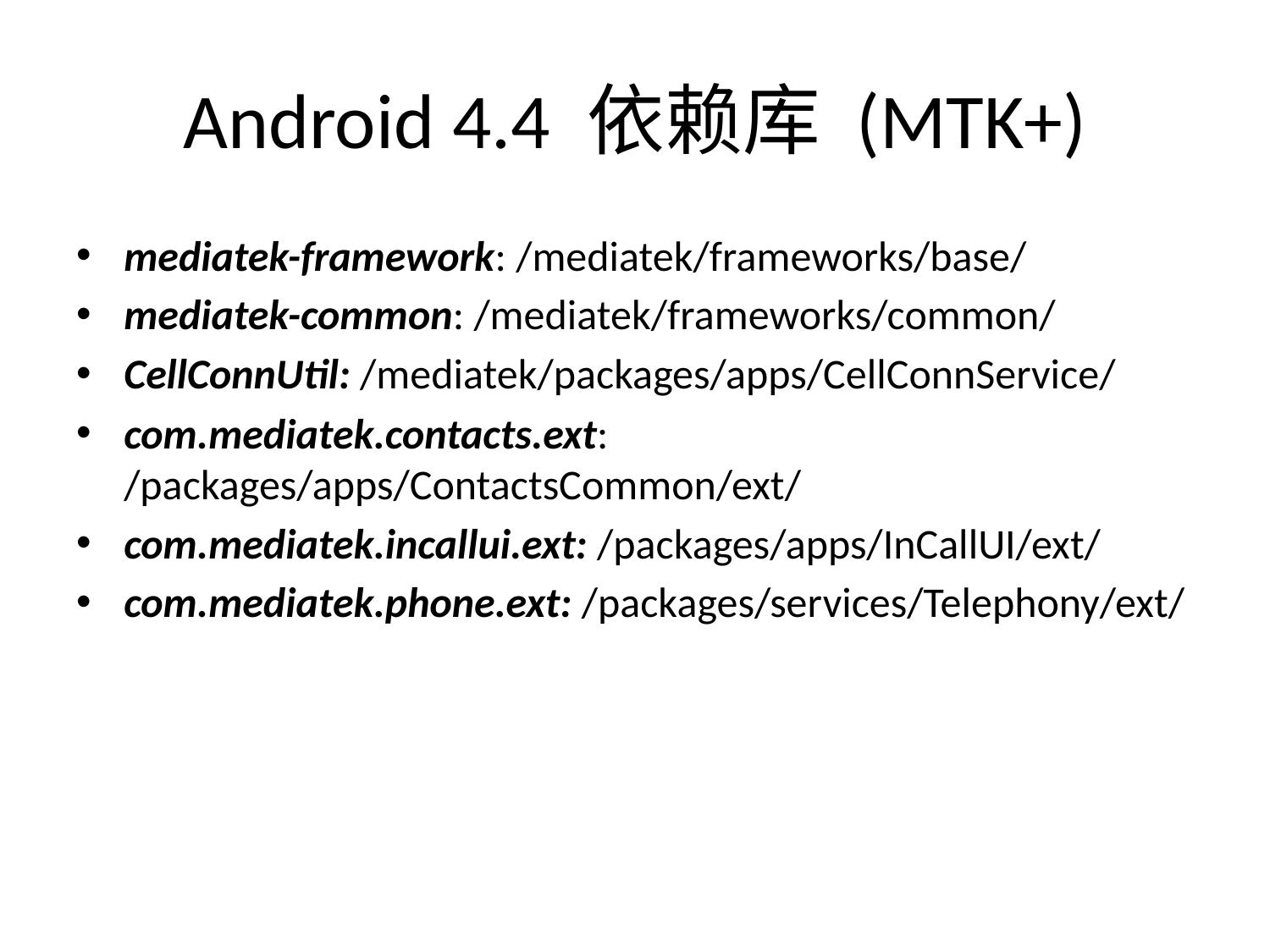

# Android 4.4 依赖库 (MTK+)
mediatek-framework: /mediatek/frameworks/base/
mediatek-common: /mediatek/frameworks/common/
CellConnUtil: /mediatek/packages/apps/CellConnService/
com.mediatek.contacts.ext: /packages/apps/ContactsCommon/ext/
com.mediatek.incallui.ext: /packages/apps/InCallUI/ext/
com.mediatek.phone.ext: /packages/services/Telephony/ext/